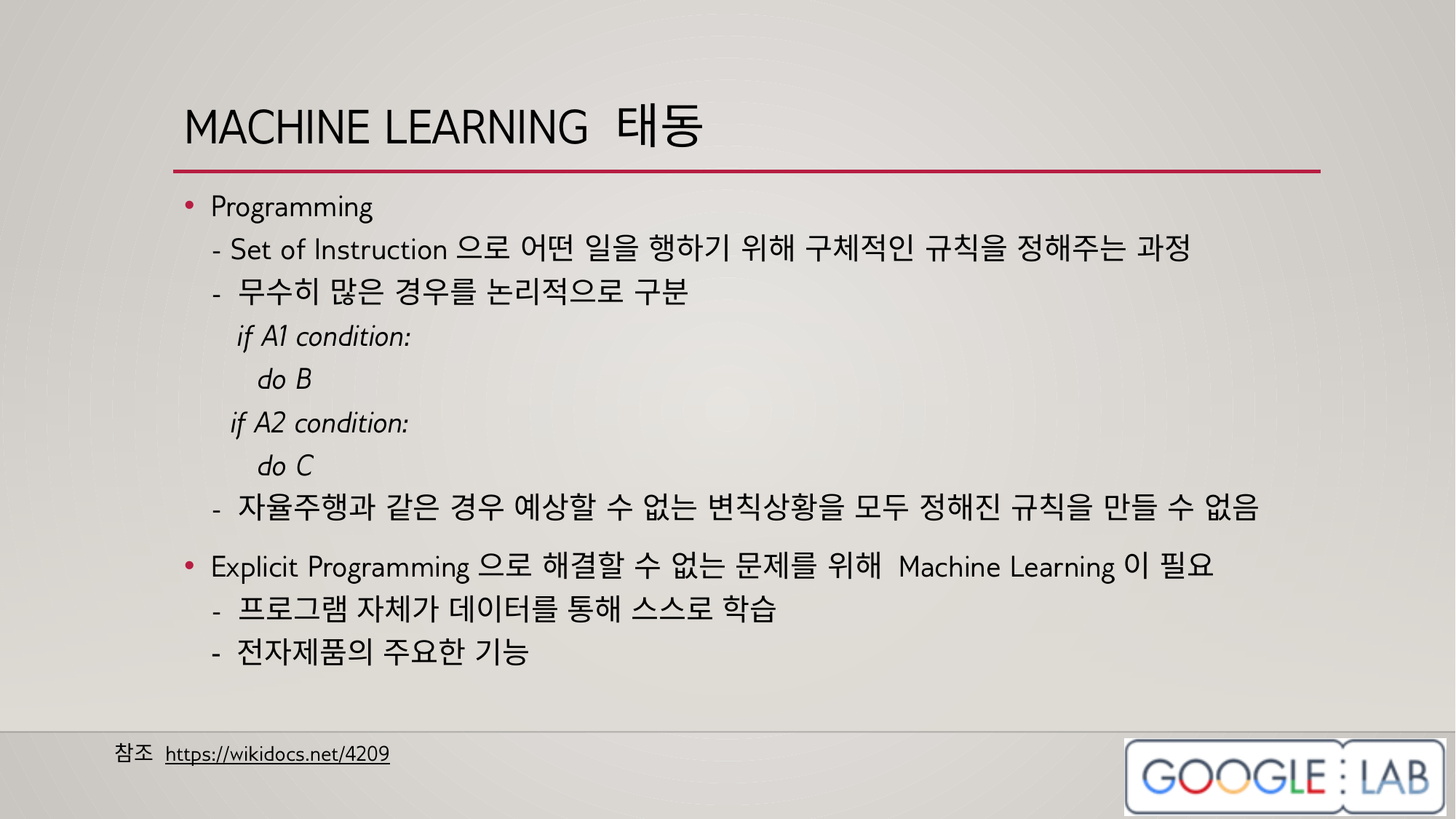

# MACHINE LEARNING 태동
Programming
- Set of Instruction으로 어떤 일을 행하기 위해 구체적인 규칙을 정해주는 과정
- 무수히 많은 경우를 논리적으로 구분
  if A1 condition:
     do B
  if A2 condition:
     do C
- 자율주행과 같은 경우 예상할 수 없는 변칙상황을 모두 정해진 규칙을 만들 수 없음
Explicit Programming으로 해결할 수 없는 문제를 위해 Machine Learning이 필요
- 프로그램 자체가 데이터를 통해 스스로 학습
- 전자제품의 주요한 기능
참조 https://wikidocs.net/4209